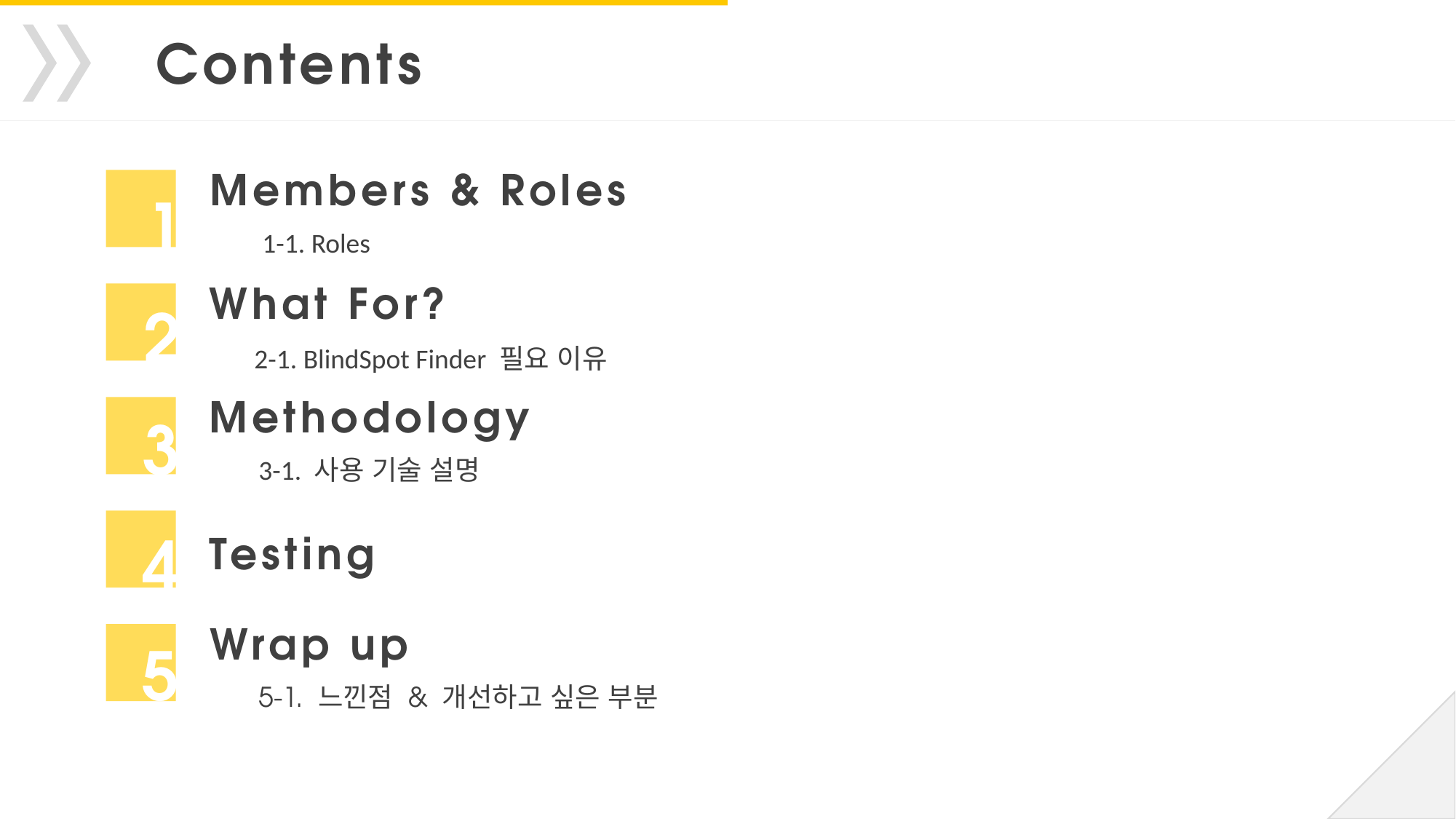

Contents

Members & Roles
       1-1. Roles

1
What For?
        2-1. BlindSpot Finder 필요 이유

2
Methodology
3-1. 사용 기술 설명

3

Testing
4
Wrap up

5
5-1. 느낀점 & 개선하고 싶은 부분